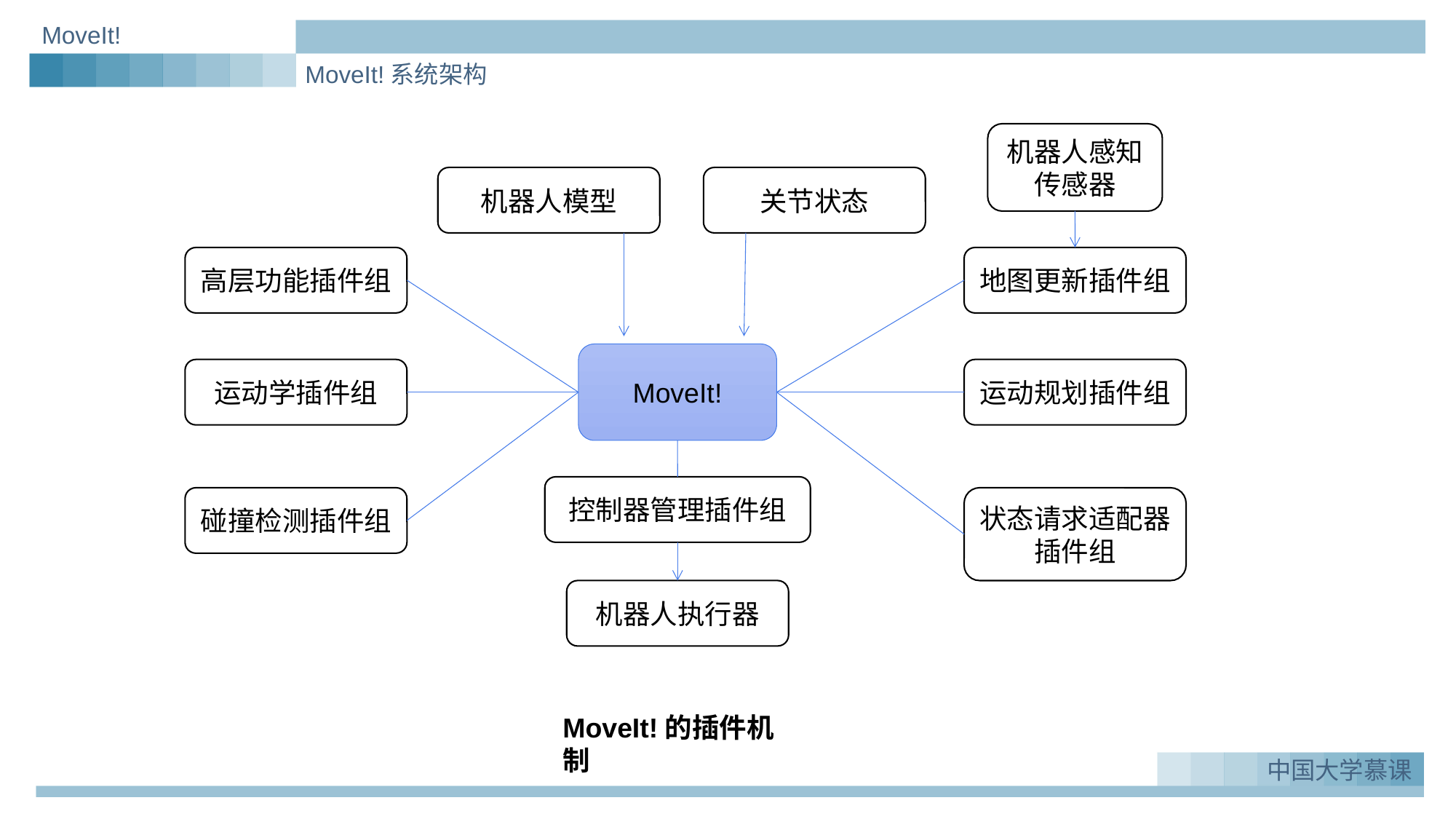

MoveIt!
MoveIt!系统架构
机器人感知传感器
机器人模型
关节状态
高层功能插件组
地图更新插件组
MoveIt!
运动学插件组
运动规划插件组
控制器管理插件组
碰撞检测插件组
状态请求适配器插件组
机器人执行器
MoveIt!的插件机制
中国大学慕课